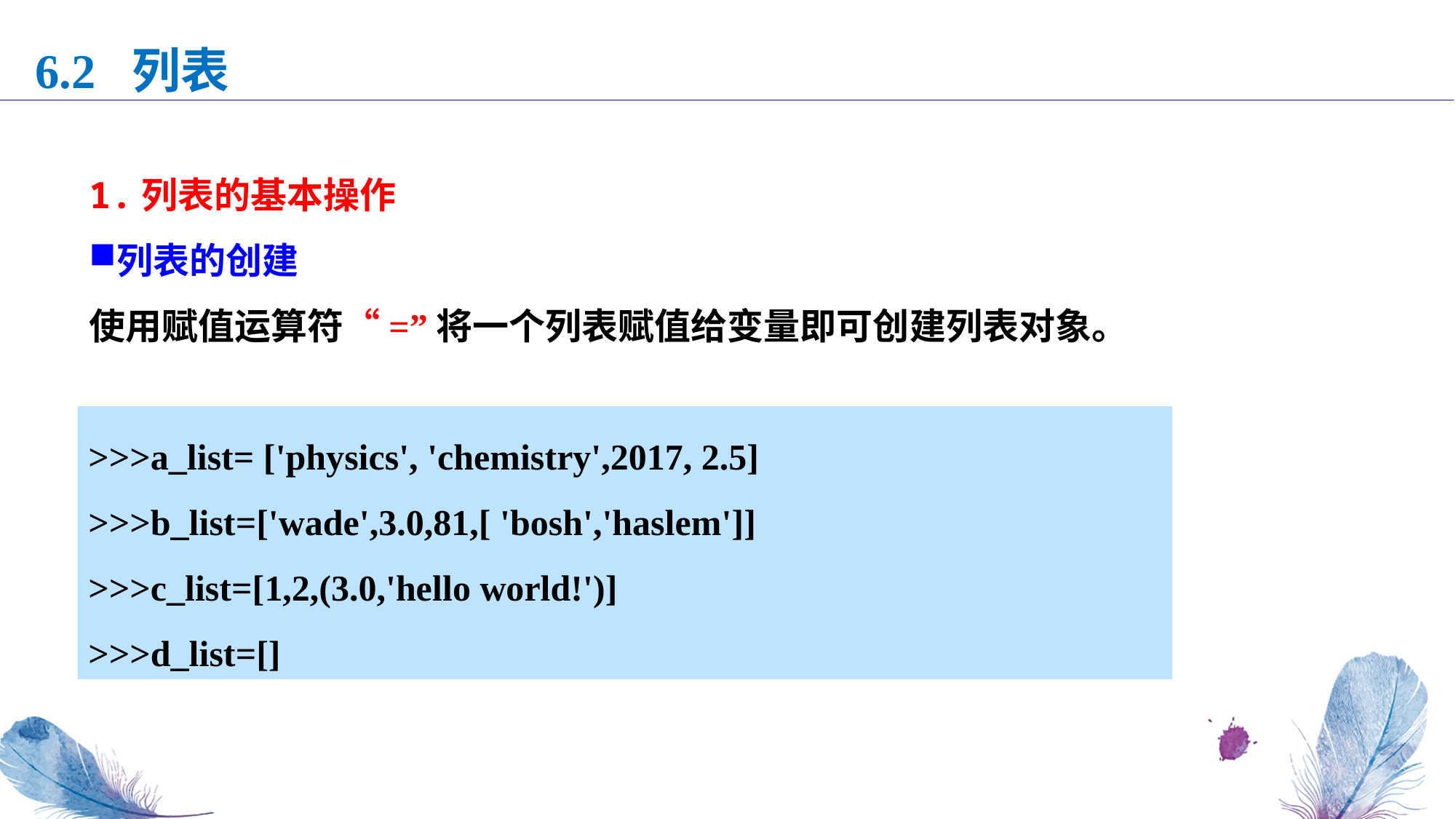

6.2  列表
1.列表的基本操作
列表的创建
使用赋值运算符“=”将一个列表赋值给变量即可创建列表对象。
>>>a_list= ['physics', 'chemistry',2017, 2.5]
>>>b_list=['wade',3.0,81,[ 'bosh','haslem']]
>>>c_list=[1,2,(3.0,'hello world!')]
>>>d_list=[]